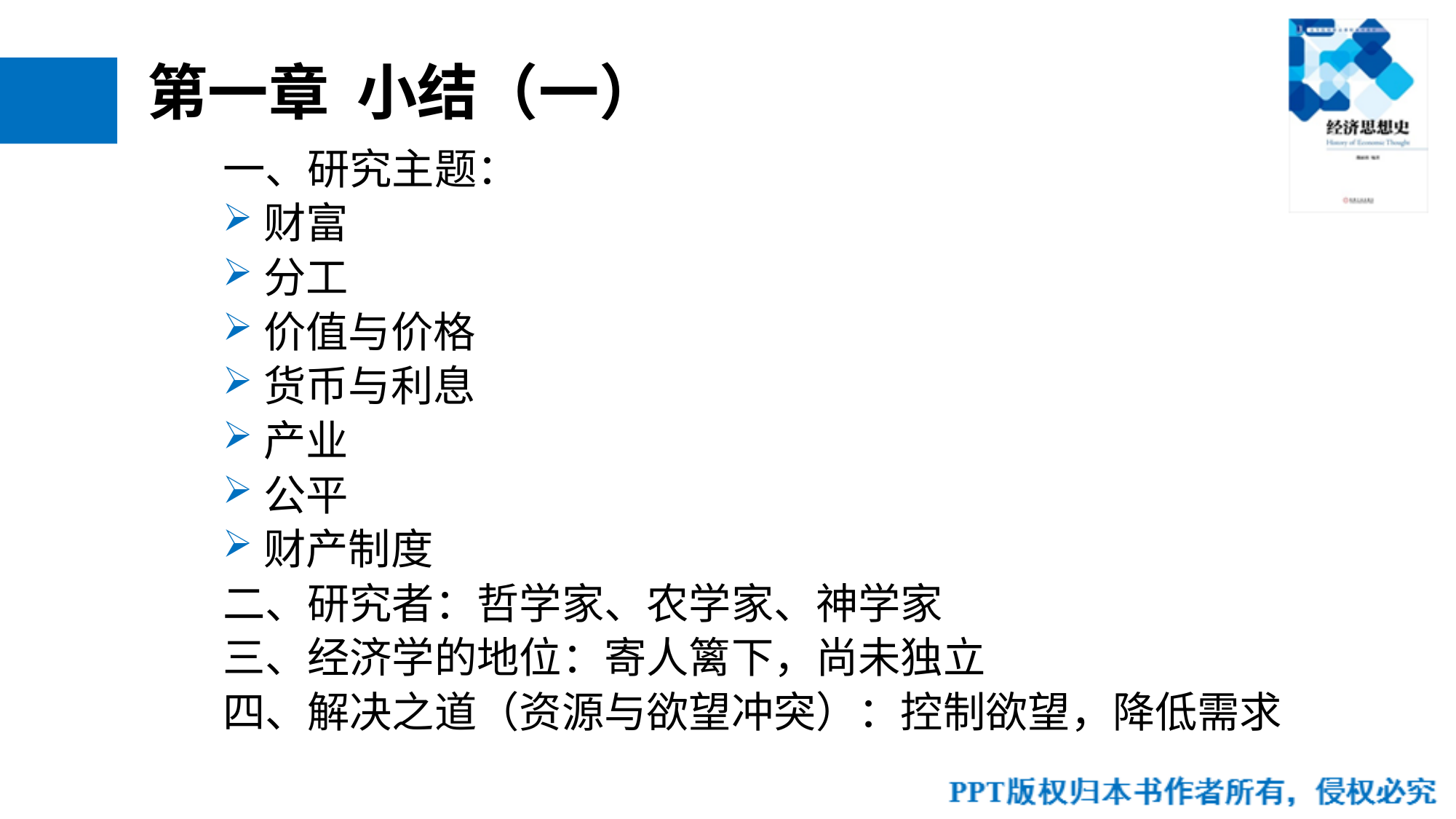

# 第一章  小结（一）

一、研究主题：
财富
分工
价值与价格
货币与利息
产业
公平
财产制度
二、研究者：哲学家、农学家、神学家
三、经济学的地位：寄人篱下，尚未独立
四、解决之道（资源与欲望冲突）：控制欲望，降低需求

30